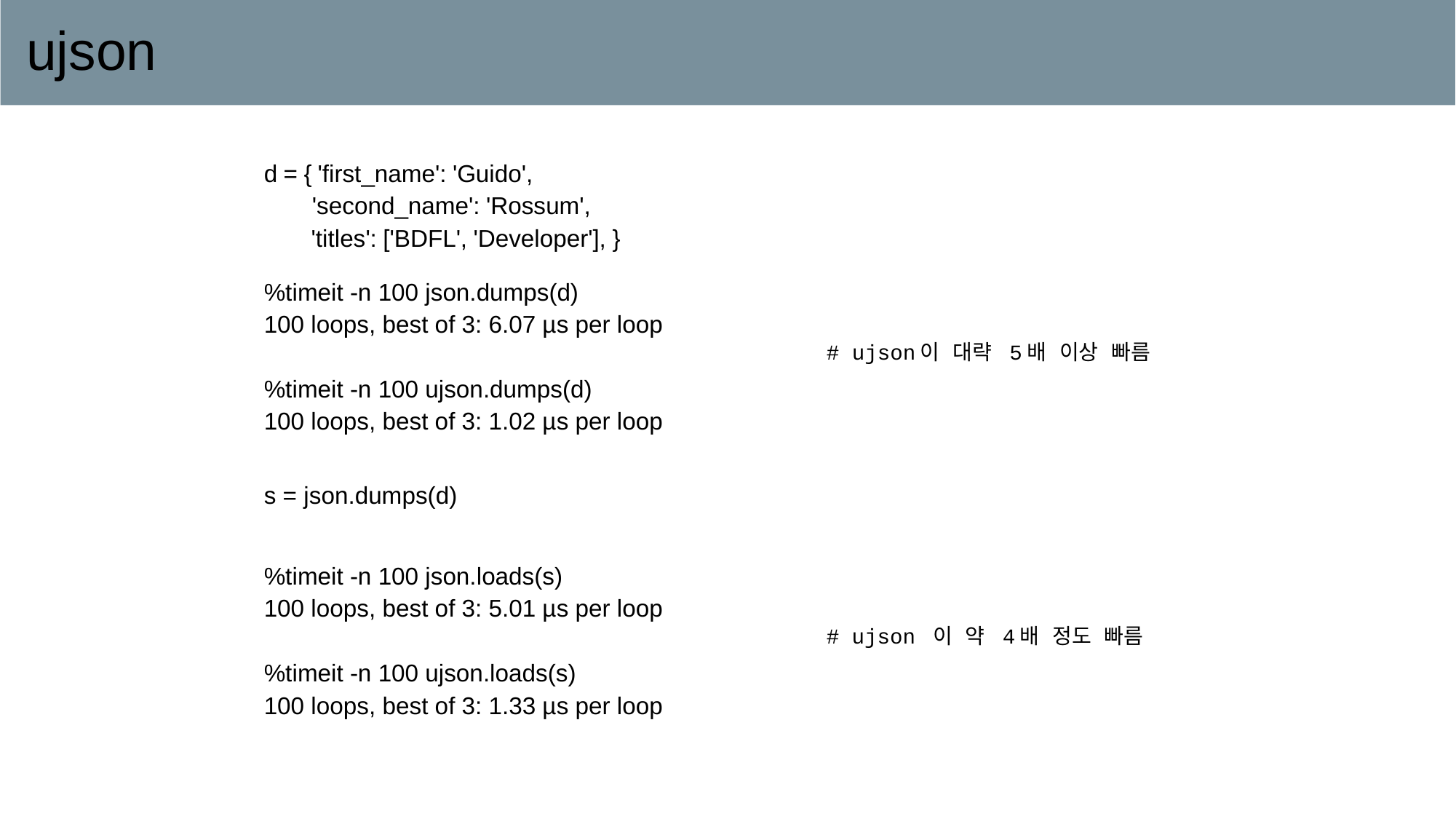

# ujson
| d = { 'first\_name': 'Guido', 'second\_name': 'Rossum', 'titles': ['BDFL', 'Developer'], } |  |
| --- | --- |
| %timeit -n 100 json.dumps(d) 100 loops, best of 3: 6.07 µs per loop %timeit -n 100 ujson.dumps(d) 100 loops, best of 3: 1.02 µs per loop | # ujson이 대략 5배 이상 빠름 |
| s = json.dumps(d) |  |
| %timeit -n 100 json.loads(s) 100 loops, best of 3: 5.01 µs per loop %timeit -n 100 ujson.loads(s) 100 loops, best of 3: 1.33 µs per loop | # ujson 이 약 4배 정도 빠름 |